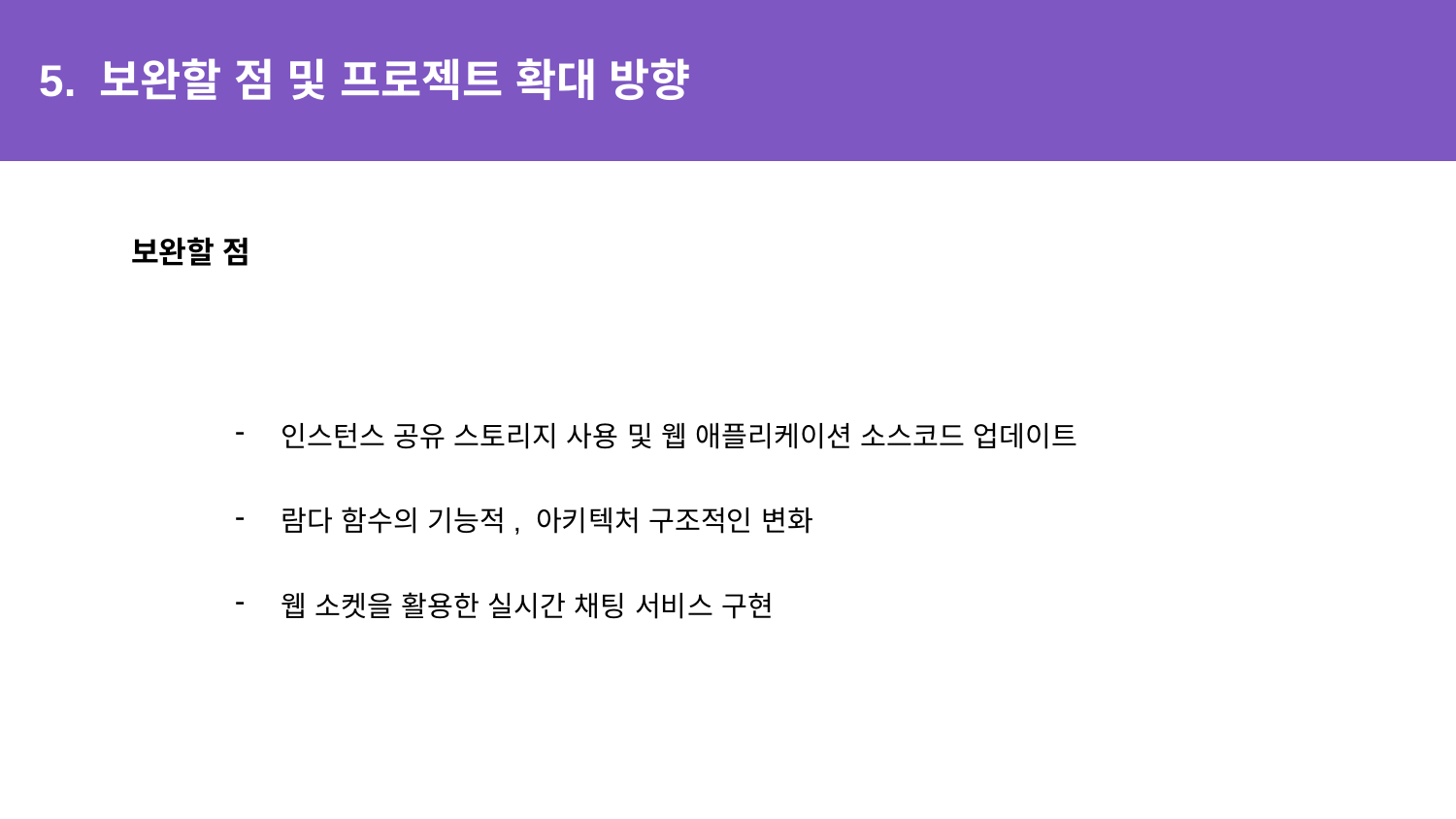

# 5. 보완할 점 및 프로젝트 확대 방향
보완할 점
인스턴스 공유 스토리지 사용 및 웹 애플리케이션 소스코드 업데이트
람다 함수의 기능적, 아키텍처 구조적인 변화
웹 소켓을 활용한 실시간 채팅 서비스 구현